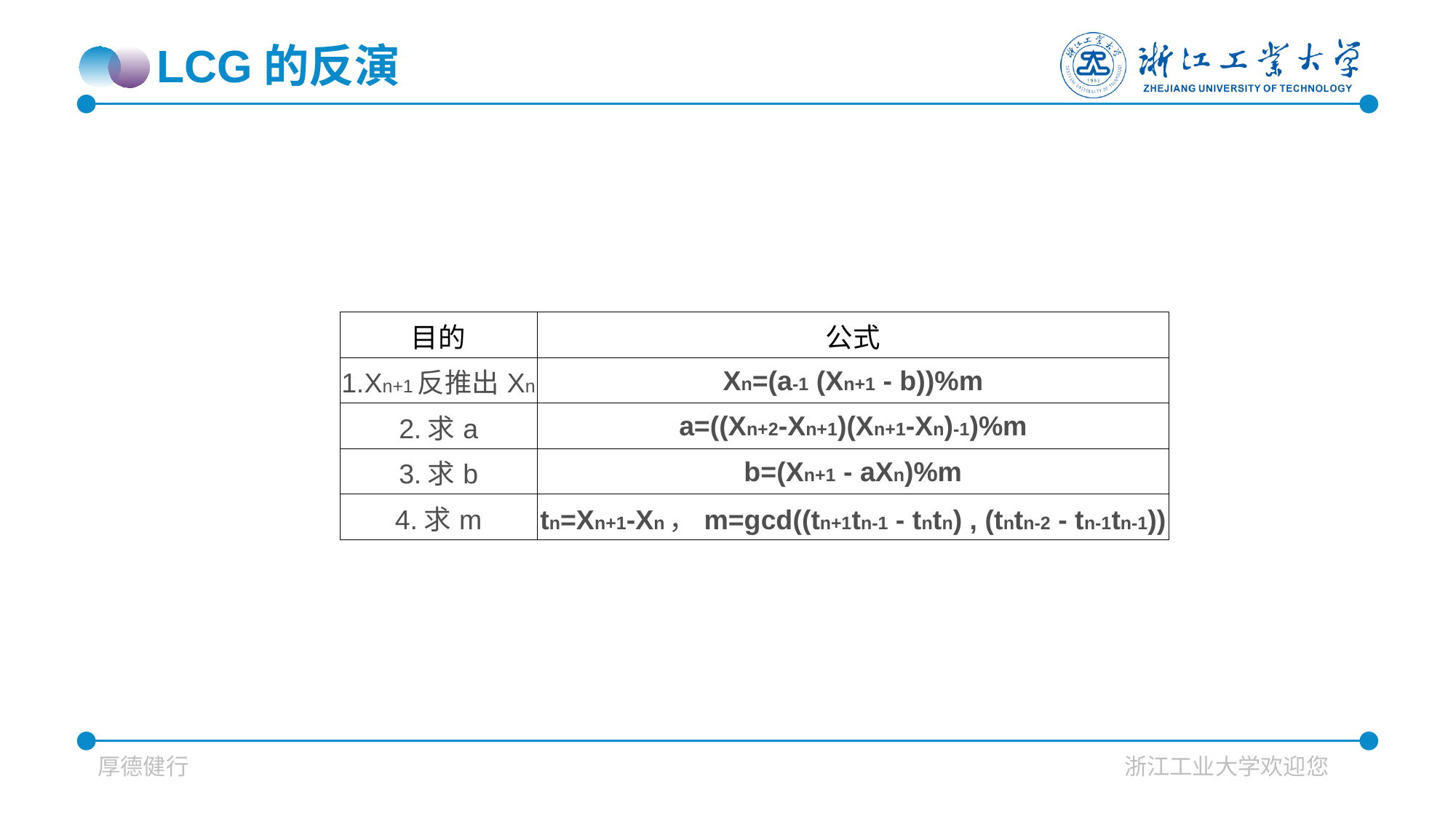

LCG的反演

| 目的 | 公式 |
| --- | --- |
| 1.Xn+1反推出Xn | Xn=(a-1 (Xn+1 - b))%m |
| 2.求a | a=((Xn+2-Xn+1)(Xn+1-Xn)-1)%m |
| 3.求b | b=(Xn+1 - aXn)%m |
| 4.求m | tn=Xn+1-Xn，m=gcd((tn+1tn-1 - tntn) , (tntn-2 - tn-1tn-1)) |